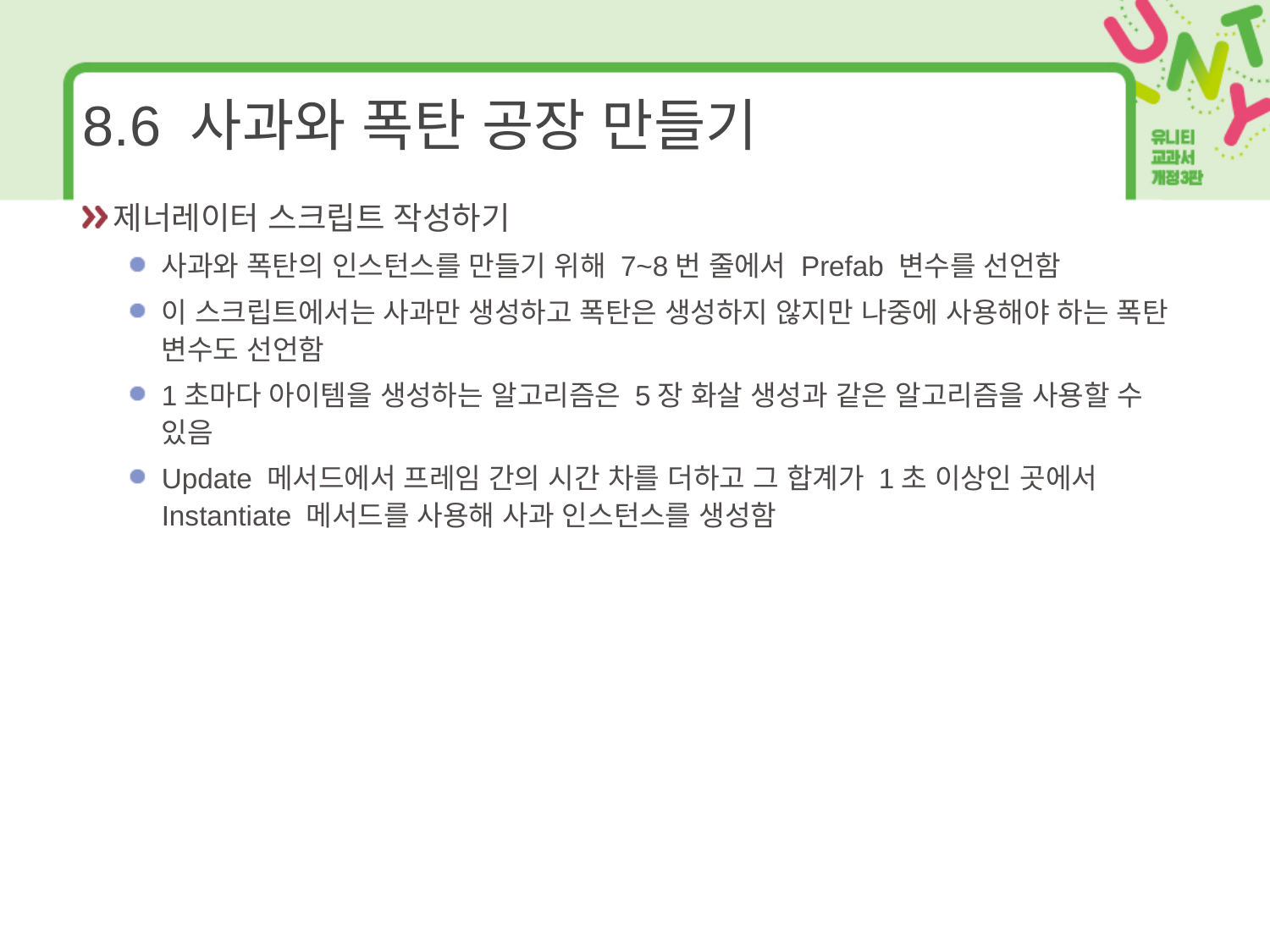

# 8.6 사과와 폭탄 공장 만들기
제너레이터 스크립트 작성하기
사과와 폭탄의 인스턴스를 만들기 위해 7~8번 줄에서 Prefab 변수를 선언함
이 스크립트에서는 사과만 생성하고 폭탄은 생성하지 않지만 나중에 사용해야 하는 폭탄 변수도 선언함
1초마다 아이템을 생성하는 알고리즘은 5장 화살 생성과 같은 알고리즘을 사용할 수 있음
Update 메서드에서 프레임 간의 시간 차를 더하고 그 합계가 1초 이상인 곳에서 Instantiate 메서드를 사용해 사과 인스턴스를 생성함